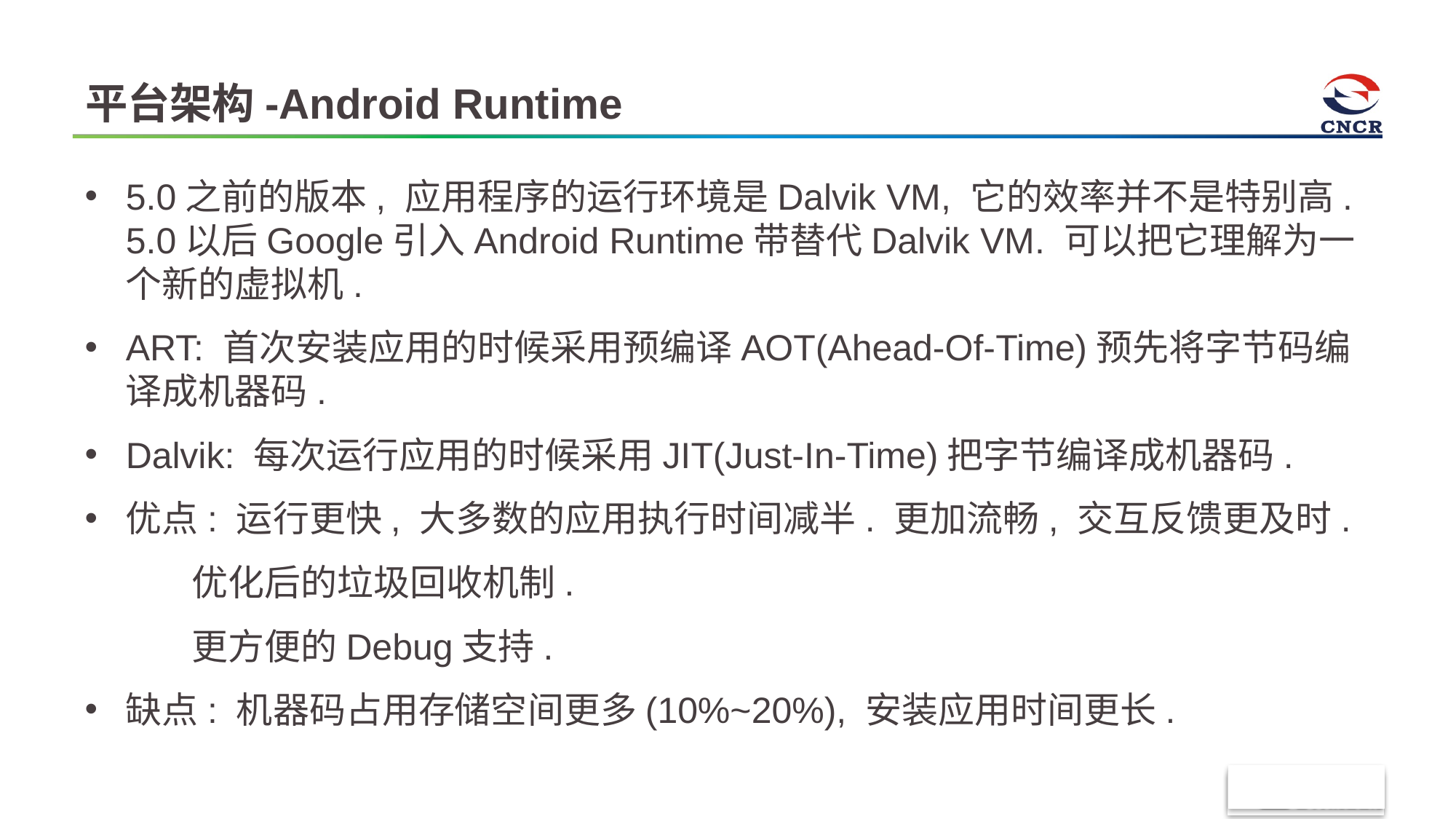

# 平台架构-Android Runtime
5.0之前的版本, 应用程序的运行环境是Dalvik VM, 它的效率并不是特别高. 5.0以后Google引入Android Runtime带替代Dalvik VM. 可以把它理解为一个新的虚拟机.
ART: 首次安装应用的时候采用预编译AOT(Ahead-Of-Time)预先将字节码编译成机器码.
Dalvik: 每次运行应用的时候采用JIT(Just-In-Time)把字节编译成机器码.
优点: 运行更快, 大多数的应用执行时间减半. 更加流畅, 交互反馈更及时.
            优化后的垃圾回收机制.
            更方便的Debug支持.
缺点: 机器码占用存储空间更多(10%~20%), 安装应用时间更长.